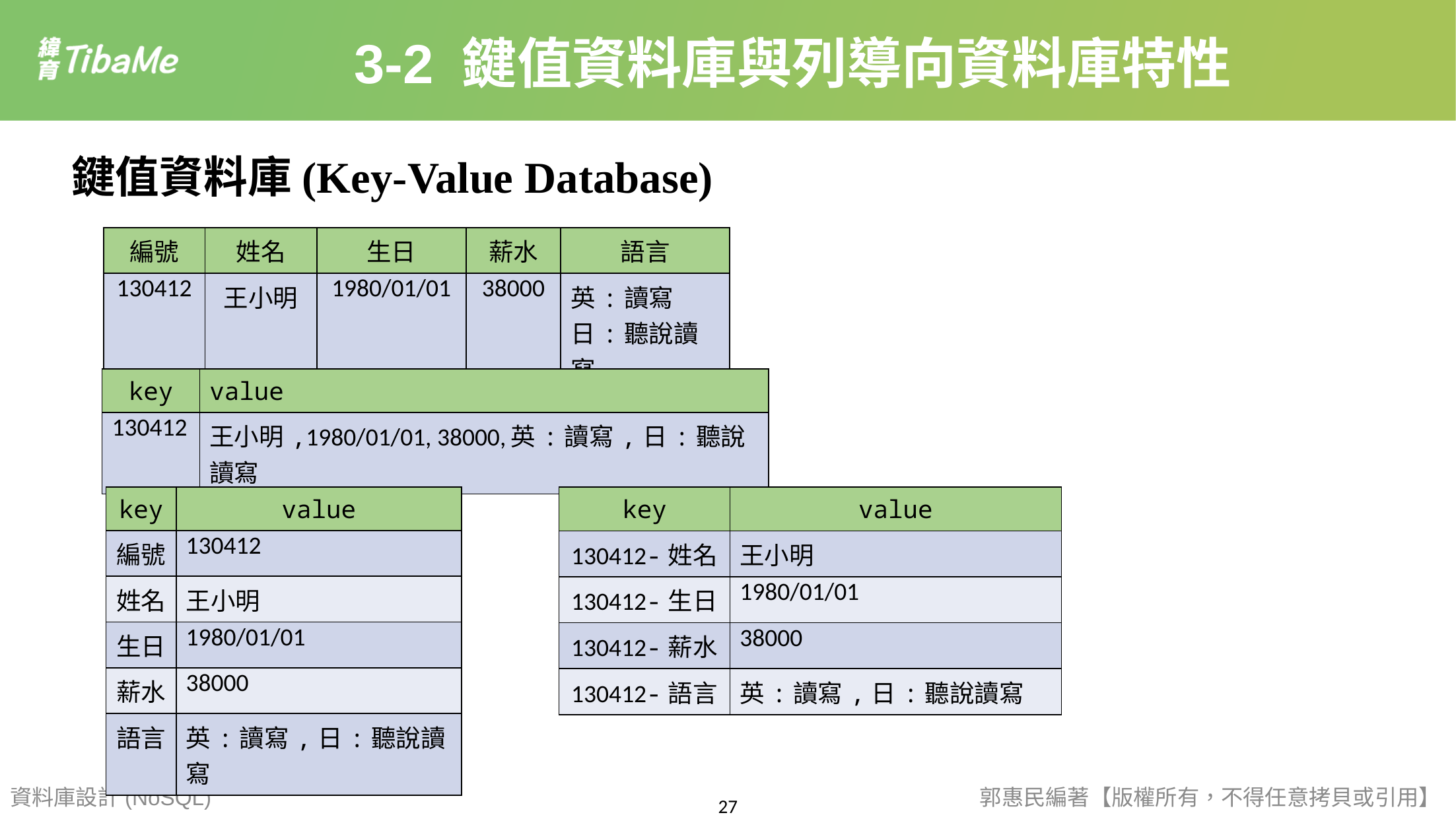

3-2 鍵值資料庫與列導向資料庫特性
鍵值資料庫(Key-Value Database)

| 編號 | 姓名 | 生日 | 薪水 | 語言 |
| --- | --- | --- | --- | --- |
| 130412 | 王小明 | 1980/01/01 | 38000 | 英:讀寫 日:聽說讀寫 |
| key | value |
| --- | --- |
| 130412 | 王小明,1980/01/01, 38000,英:讀寫,日:聽說讀寫 |
| key | value |
| --- | --- |
| 編號 | 130412 |
| 姓名 | 王小明 |
| 生日 | 1980/01/01 |
| 薪水 | 38000 |
| 語言 | 英:讀寫,日:聽說讀寫 |
| key | value |
| --- | --- |
| 130412-姓名 | 王小明 |
| 130412-生日 | 1980/01/01 |
| 130412-薪水 | 38000 |
| 130412-語言 | 英:讀寫,日:聽說讀寫 |
資料庫設計(NoSQL)
郭惠民編著【版權所有，不得任意拷貝或引用】